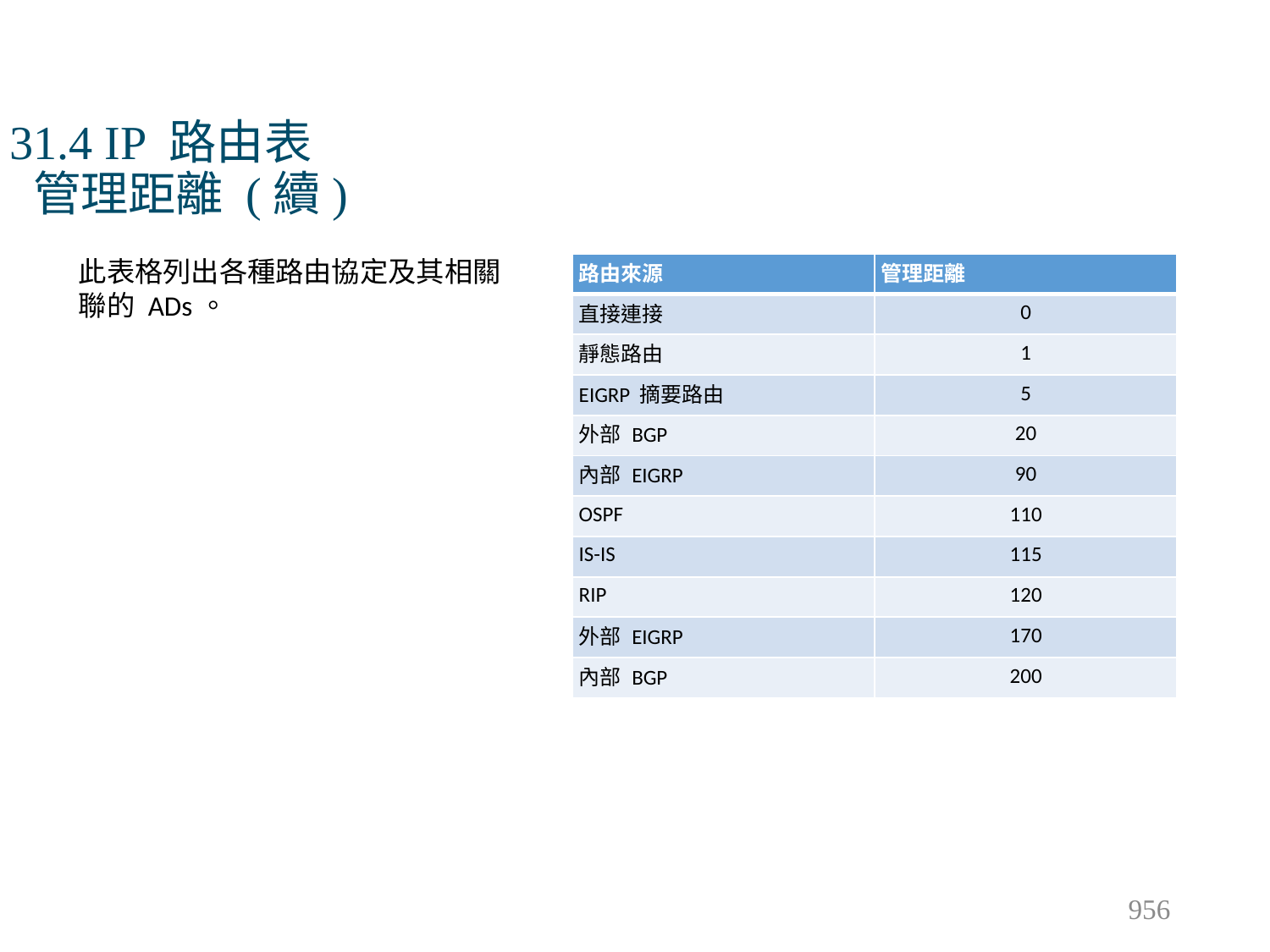

# 31.4 IP 路由表 管理距離 (續)
此表格列出各種路由協定及其相關聯的 ADs。
| 路由來源 | 管理距離 |
| --- | --- |
| 直接連接 | 0 |
| 靜態路由 | 1 |
| EIGRP 摘要路由 | 5 |
| 外部 BGP | 20 |
| 內部 EIGRP | 90 |
| OSPF | 110 |
| IS-IS | 115 |
| RIP | 120 |
| 外部 EIGRP | 170 |
| 內部 BGP | 200 |
956